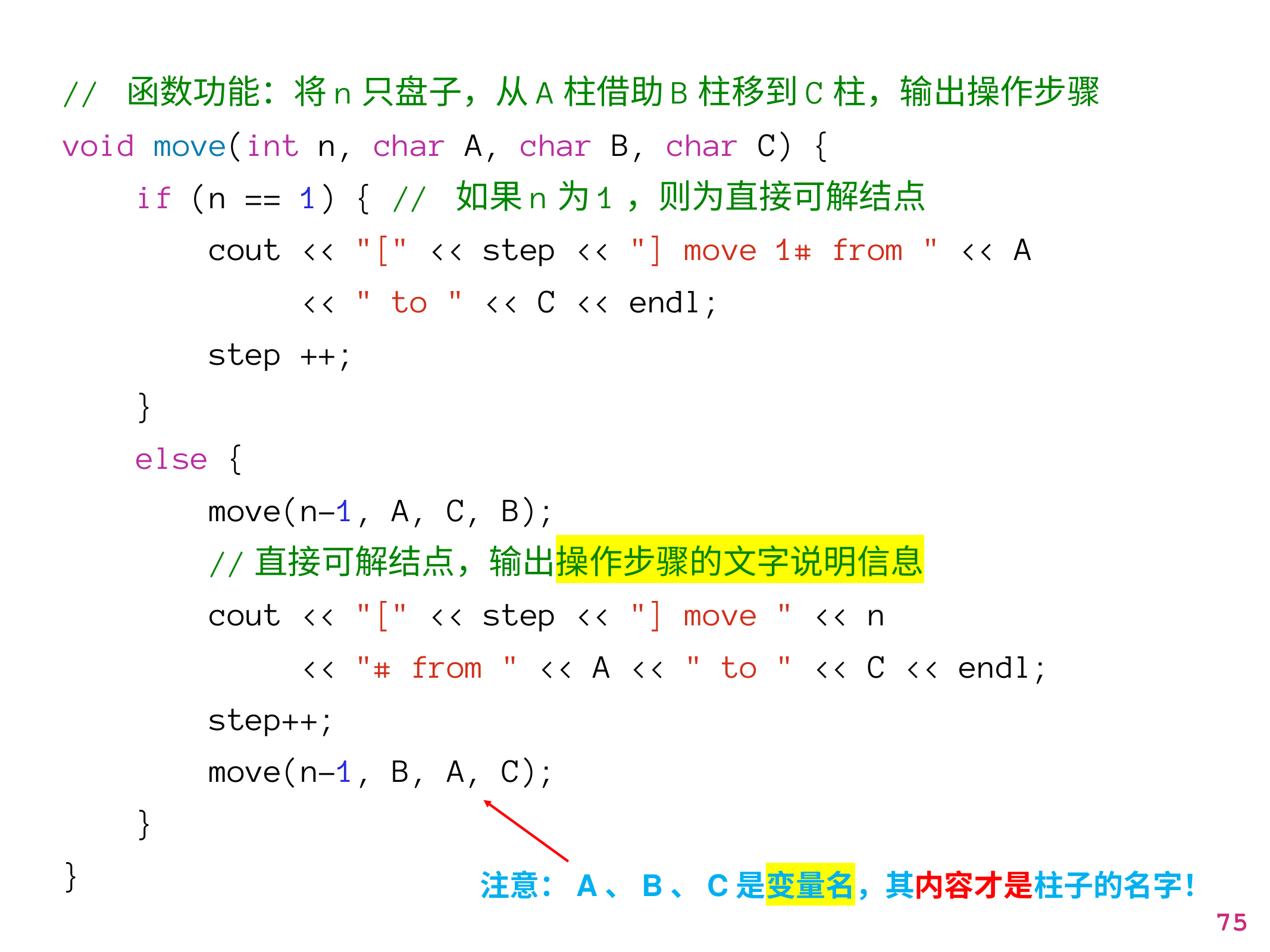

// 函数功能：将n只盘子，从A柱借助B柱移到C柱，输出操作步骤
void move(int n, char A, char B, char C) {
    if (n == 1) { // 如果n为1，则为直接可解结点
        cout << "[" << step << "] move 1# from " << A
             << " to " << C << endl;
        step ++;
    }
    else {
        move(n-1, A, C, B);
        //直接可解结点，输出操作步骤的文字说明信息
        cout << "[" << step << "] move " << n
             << "# from " << A << " to " << C << endl;
        step++;
        move(n-1, B, A, C);
    }
}
注意：A、B、C是变量名，其内容才是柱子的名字！
75